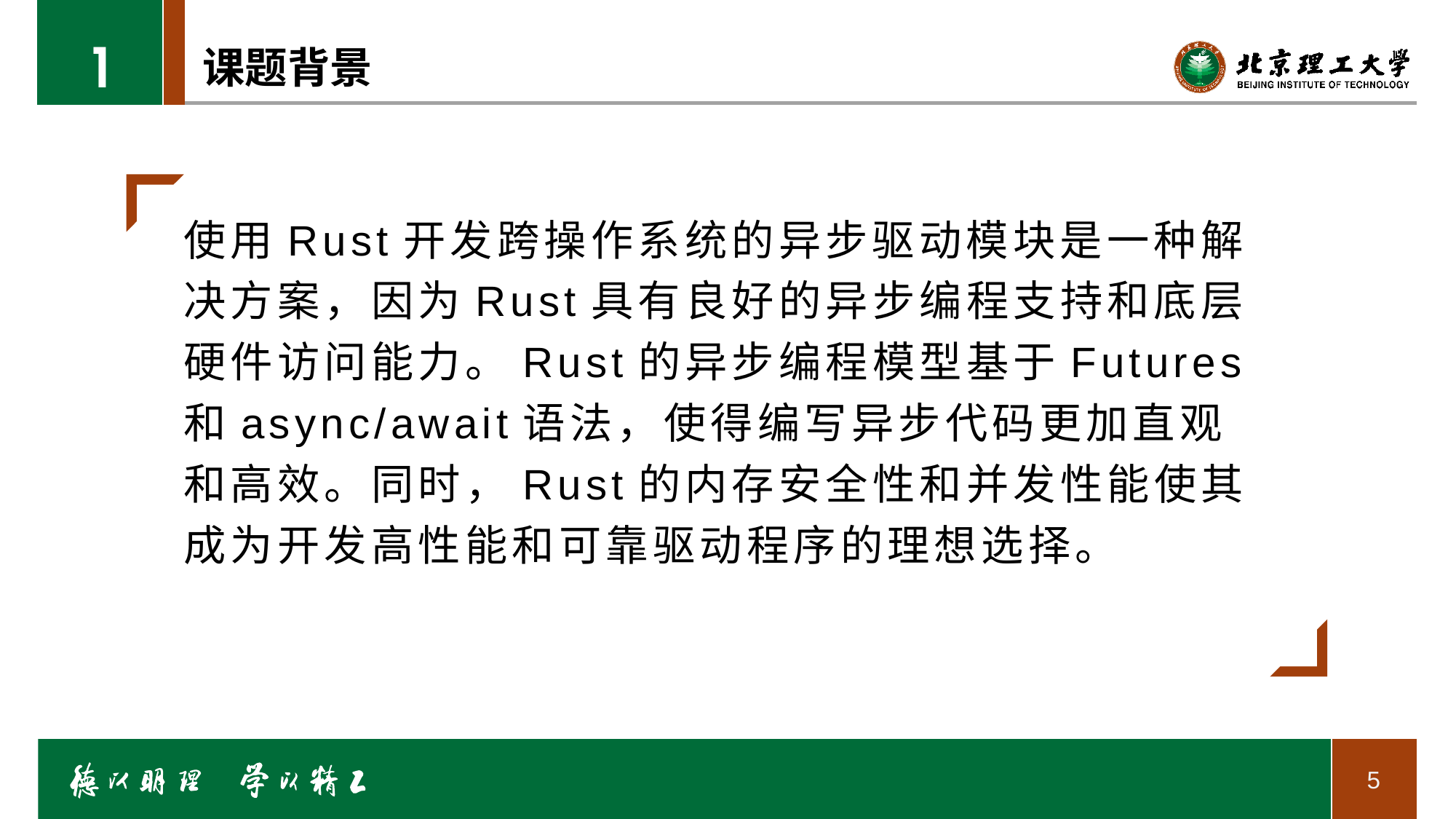

1
# 课题背景

使用Rust开发跨操作系统的异步驱动模块是一种解决方案，因为Rust具有良好的异步编程支持和底层硬件访问能力。Rust的异步编程模型基于Futures和async/await语法，使得编写异步代码更加直观和高效。同时，Rust的内存安全性和并发性能使其成为开发高性能和可靠驱动程序的理想选择。